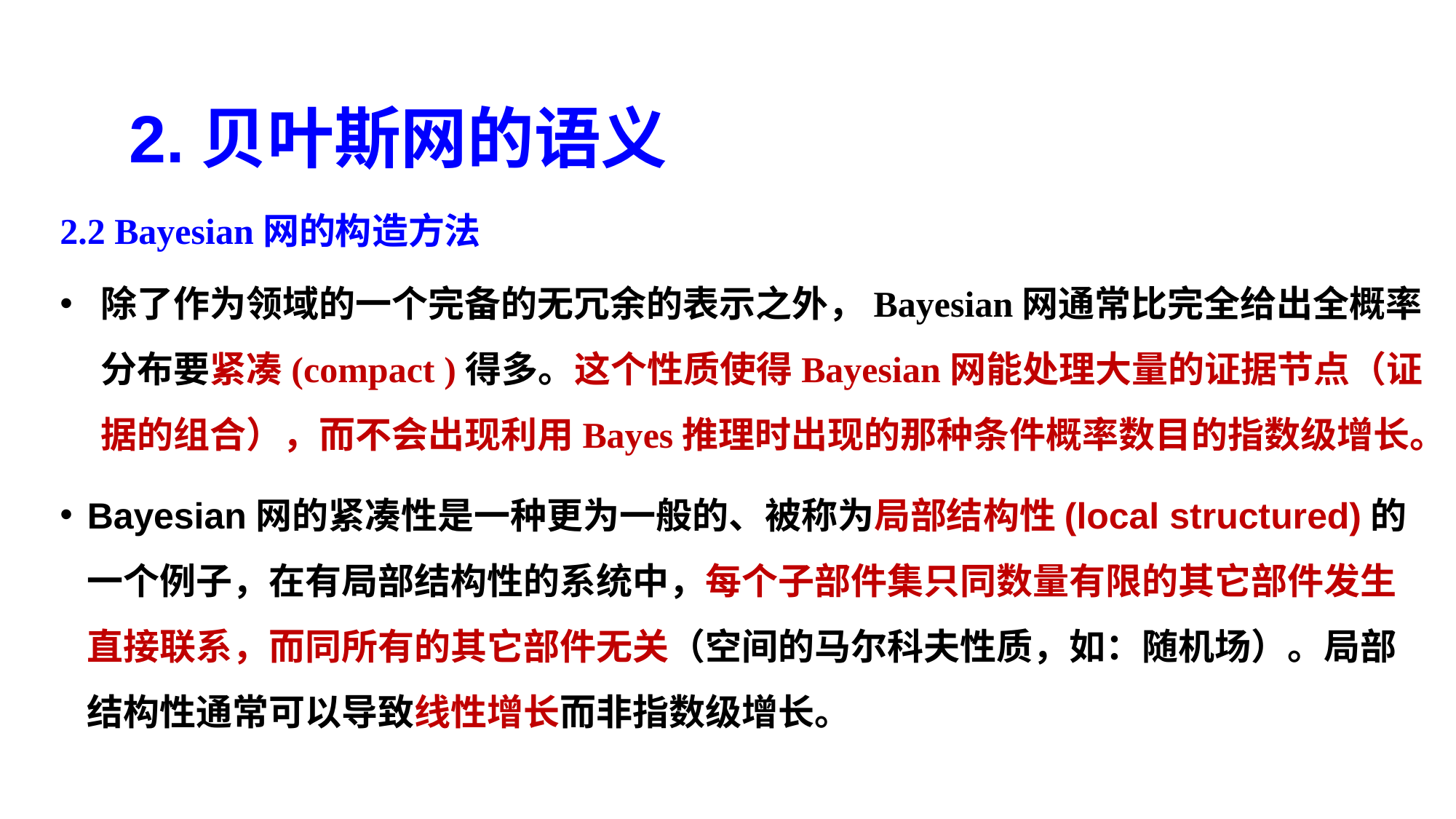

2.贝叶斯网的语义
2.2 Bayesian网的构造方法
除了作为领域的一个完备的无冗余的表示之外，Bayesian网通常比完全给出全概率分布要紧凑(compact )得多。这个性质使得Bayesian网能处理大量的证据节点（证据的组合），而不会出现利用Bayes推理时出现的那种条件概率数目的指数级增长。
Bayesian网的紧凑性是一种更为一般的、被称为局部结构性(local structured)的一个例子，在有局部结构性的系统中，每个子部件集只同数量有限的其它部件发生直接联系，而同所有的其它部件无关（空间的马尔科夫性质，如：随机场）。局部结构性通常可以导致线性增长而非指数级增长。